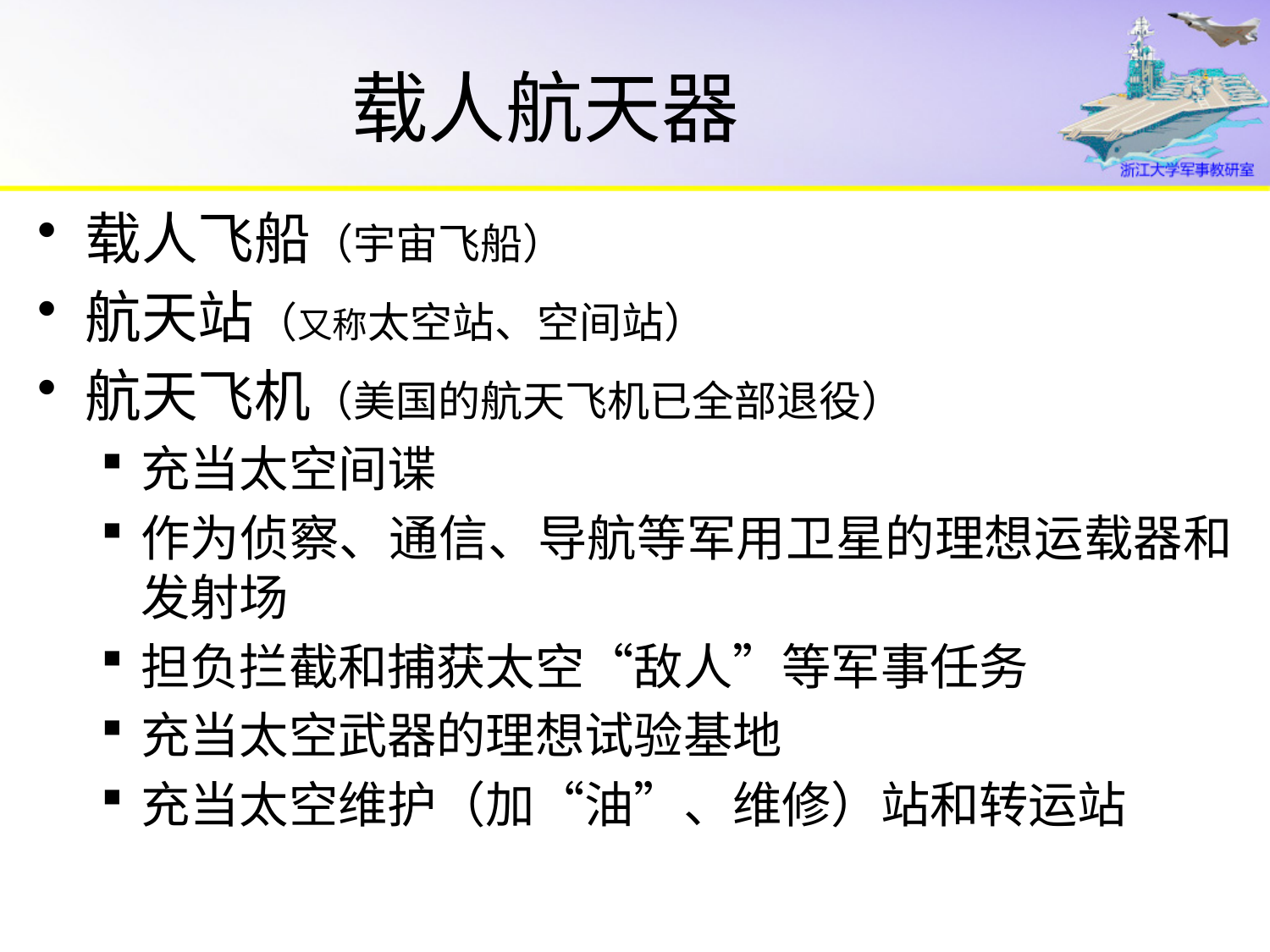

# 载人航天器
载人飞船（宇宙飞船）
航天站（又称太空站、空间站）
航天飞机（美国的航天飞机已全部退役）
充当太空间谍
作为侦察、通信、导航等军用卫星的理想运载器和发射场
担负拦截和捕获太空“敌人”等军事任务
充当太空武器的理想试验基地
充当太空维护（加“油”、维修）站和转运站